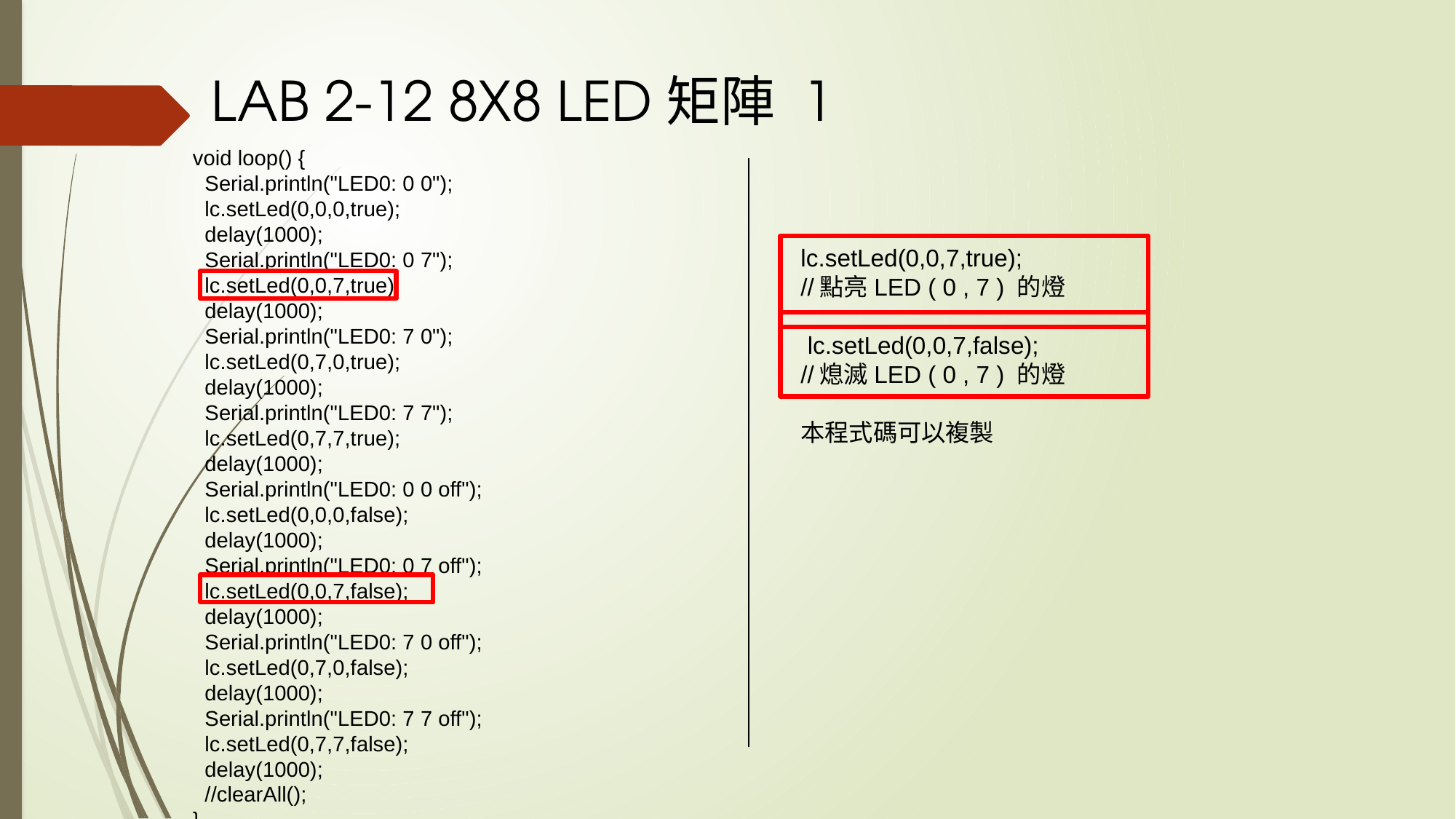

LAB 2-12 8X8 LED矩陣 1
void loop() {
  Serial.println("LED0: 0 0");
  lc.setLed(0,0,0,true);
  delay(1000);
  Serial.println("LED0: 0 7");
  lc.setLed(0,0,7,true);
  delay(1000);
  Serial.println("LED0: 7 0");
  lc.setLed(0,7,0,true);
  delay(1000);
  Serial.println("LED0: 7 7");
  lc.setLed(0,7,7,true);
  delay(1000);
  Serial.println("LED0: 0 0 off");
  lc.setLed(0,0,0,false);
  delay(1000);
  Serial.println("LED0: 0 7 off");
  lc.setLed(0,0,7,false);
  delay(1000);
  Serial.println("LED0: 7 0 off");
  lc.setLed(0,7,0,false);
  delay(1000);
  Serial.println("LED0: 7 7 off");
  lc.setLed(0,7,7,false);
  delay(1000);
  //clearAll();
}

lc.setLed(0,0,7,true);
//點亮LED ( 0 , 7 ) 的燈

 lc.setLed(0,0,7,false);
//熄滅LED ( 0 , 7 ) 的燈

本程式碼可以複製